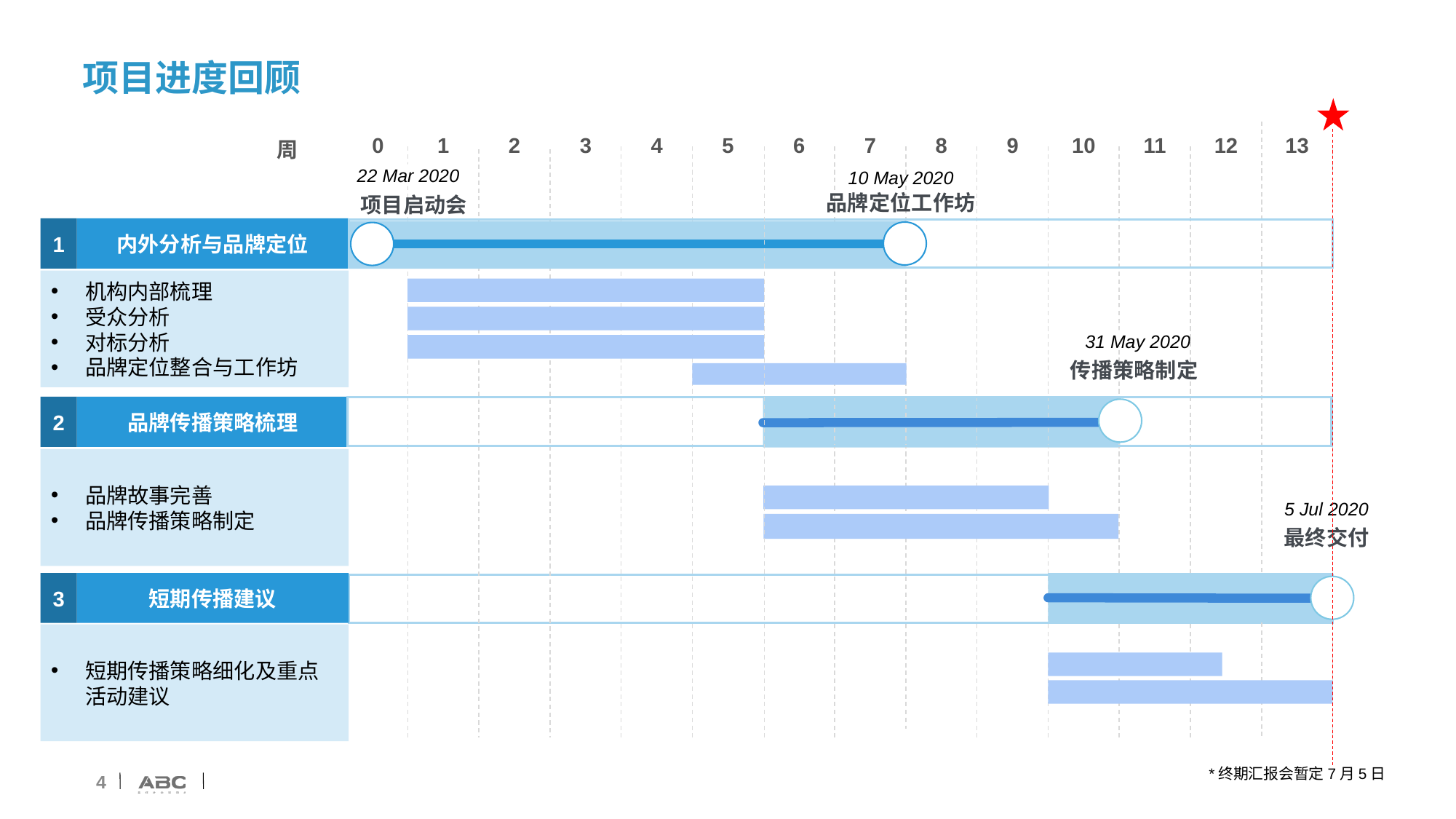

# 项目进度回顾

0
1
3
5
7
9
11
13
2
4
6
8
10
12
周
22 Mar 2020
10 May 2020
品牌定位工作坊
项目启动会
1
内外分析与品牌定位

机构内部梳理
受众分析
对标分析
品牌定位整合与工作坊

31 May 2020

传播策略制定

2
品牌传播策略梳理

品牌故事完善
品牌传播策略制定

5 Jul 2020

最终交付
3
短期传播建议

短期传播策略细化及重点活动建议

*终期汇报会暂定7月5日
4